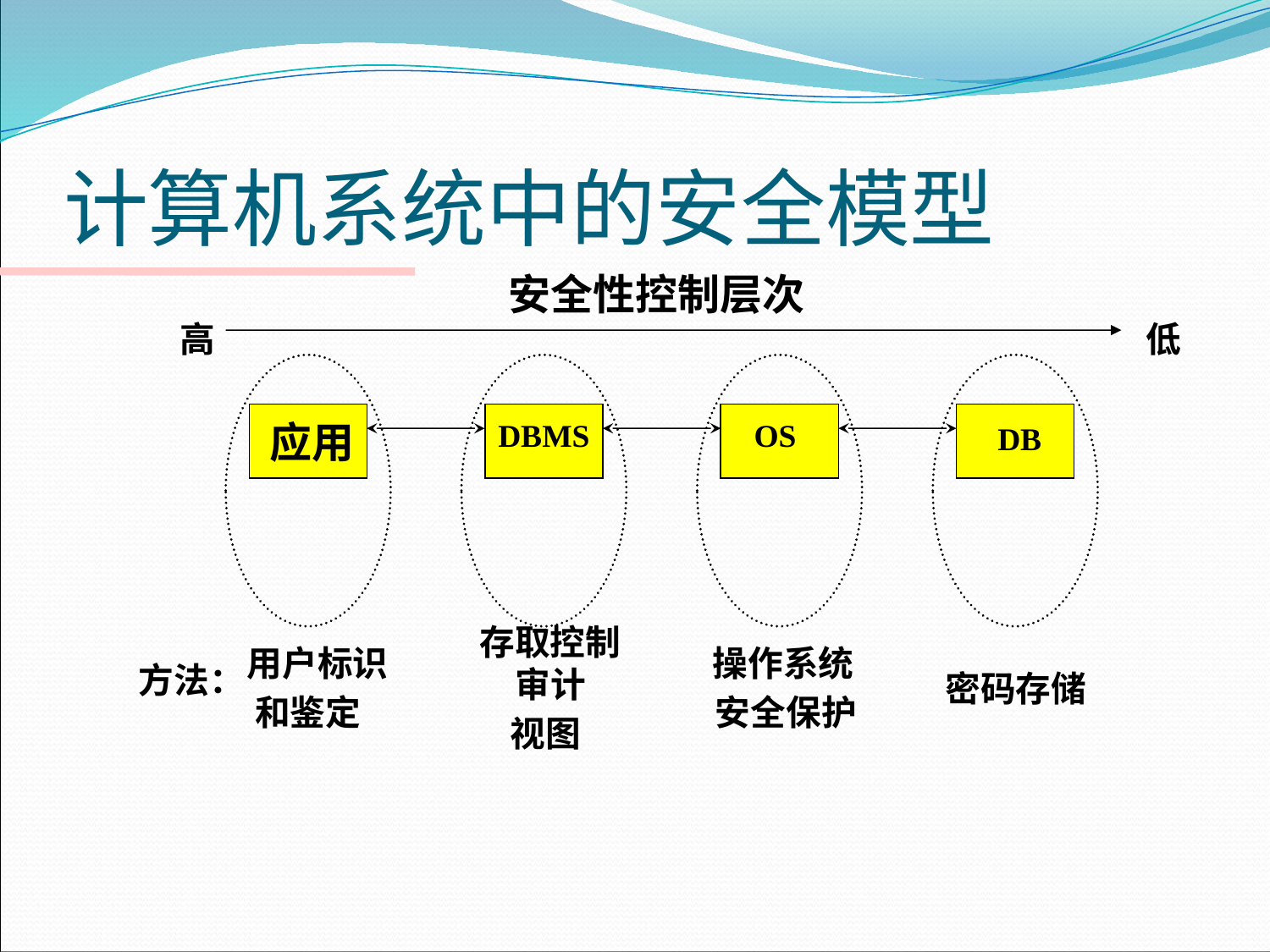

# 计算机系统中的安全模型

安全性控制层次
  高
  低

 应用
DBMS
OS
 DB

   方法：
用户标识
和鉴定
存取控制
审计
视图
操作系统
  安全保护
密码存储

433